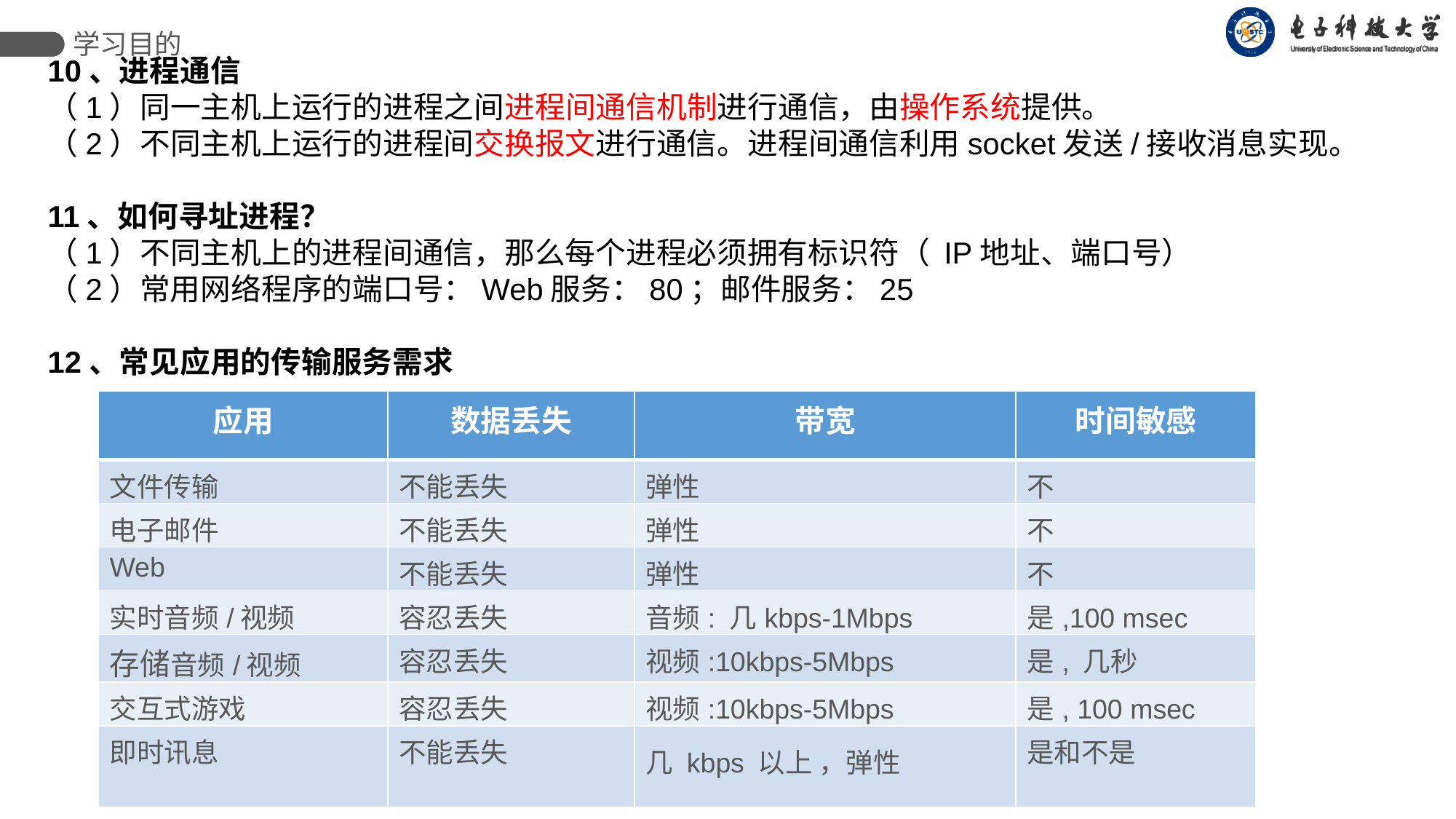

学习目的
10、进程通信
（1）同一主机上运行的进程之间进程间通信机制进行通信，由操作系统提供。
（2）不同主机上运行的进程间交换报文进行通信。进程间通信利用socket发送/接收消息实现。

11、如何寻址进程？
（1）不同主机上的进程间通信，那么每个进程必须拥有标识符（ IP地址、端口号）
（2）常用网络程序的端口号：Web服务：80；邮件服务：25

12、常见应用的传输服务需求
| 应用 | 数据丢失 | 带宽 | 时间敏感 |
| --- | --- | --- | --- |
| 文件传输 | 不能丢失 | 弹性 | 不 |
| 电子邮件 | 不能丢失 | 弹性 | 不 |
| Web | 不能丢失 | 弹性 | 不 |
| 实时音频/视频 | 容忍丢失 | 音频: 几kbps-1Mbps | 是,100 msec |
| 存储音频/视频 | 容忍丢失 | 视频:10kbps-5Mbps | 是, 几秒 |
| 交互式游戏 | 容忍丢失 | 视频:10kbps-5Mbps | 是, 100 msec |
| 即时讯息 | 不能丢失 | 几 kbps 以上 ，弹性 | 是和不是 |